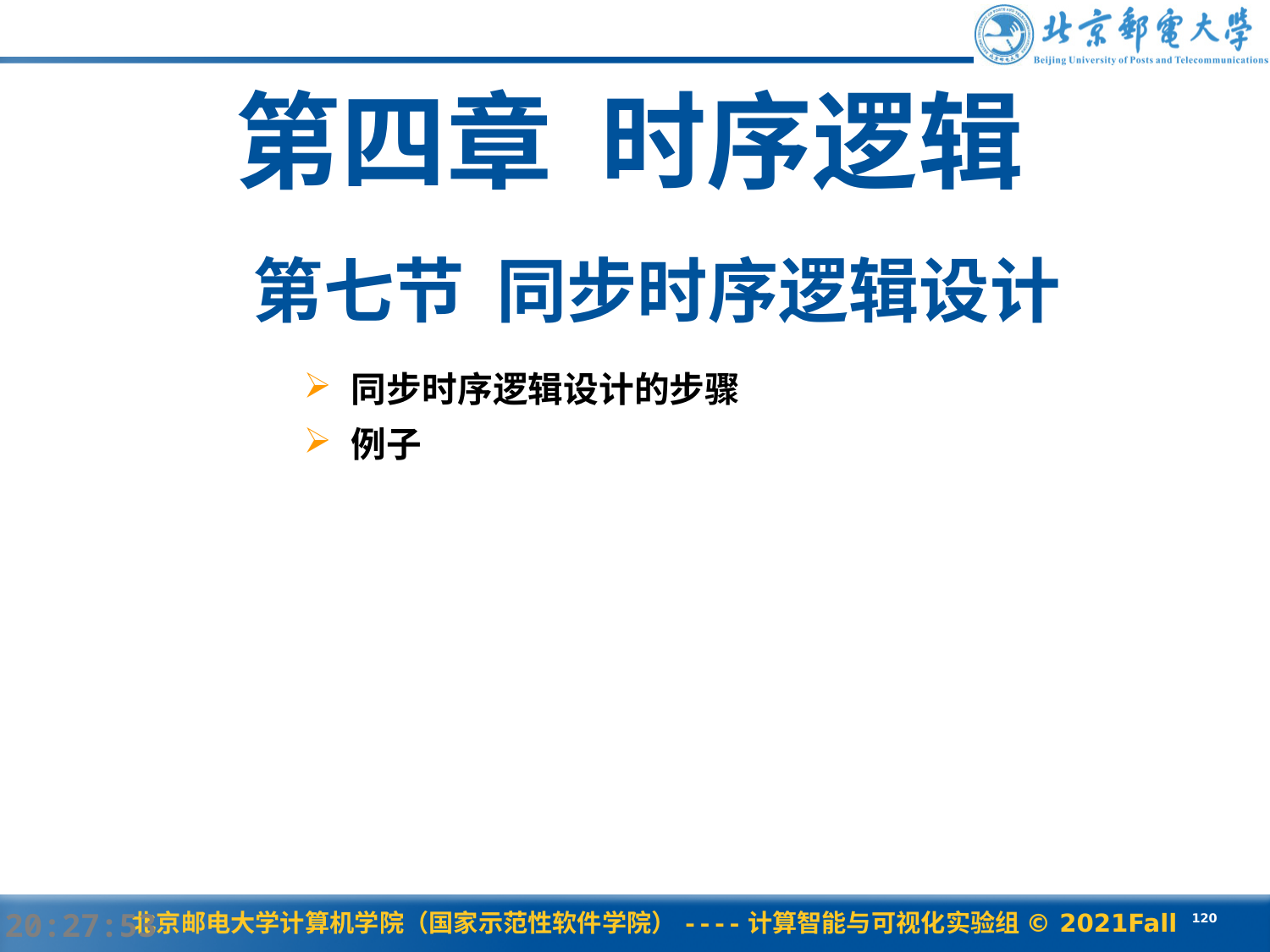

第四章  时序逻辑
# 第七节  同步时序逻辑设计
同步时序逻辑设计的步骤
例子